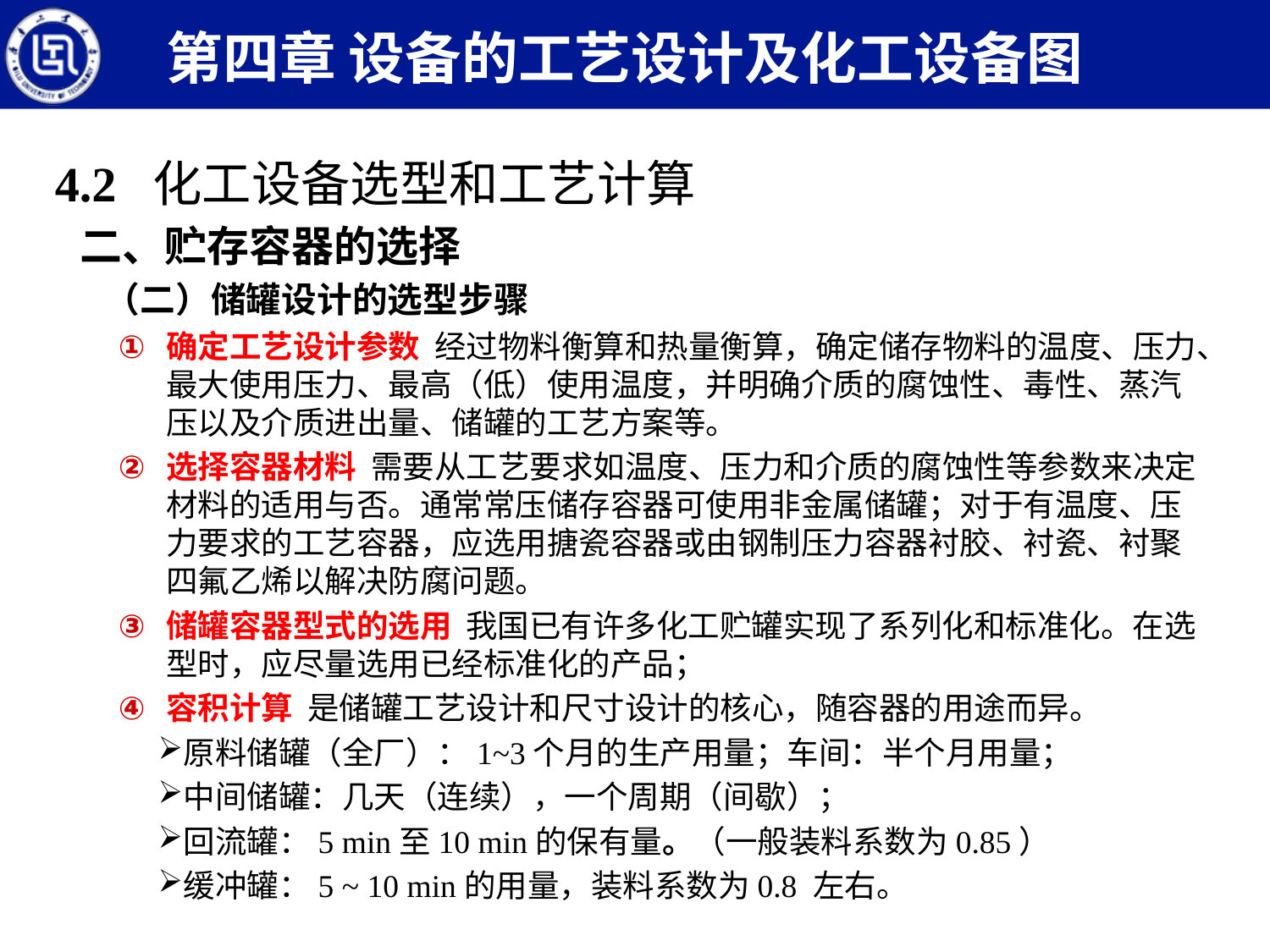

第四章 设备的工艺设计及化工设备图
4.2  化工设备选型和工艺计算
二、贮存容器的选择
（二）储罐设计的选型步骤
确定工艺设计参数  经过物料衡算和热量衡算，确定储存物料的温度、压力、最大使用压力、最高（低）使用温度，并明确介质的腐蚀性、毒性、蒸汽压以及介质进出量、储罐的工艺方案等。
选择容器材料  需要从工艺要求如温度、压力和介质的腐蚀性等参数来决定材料的适用与否。通常常压储存容器可使用非金属储罐；对于有温度、压力要求的工艺容器，应选用搪瓷容器或由钢制压力容器衬胶、衬瓷、衬聚四氟乙烯以解决防腐问题。
储罐容器型式的选用  我国已有许多化工贮罐实现了系列化和标准化。在选型时，应尽量选用已经标准化的产品；
容积计算  是储罐工艺设计和尺寸设计的核心，随容器的用途而异。
原料储罐（全厂）：1~3个月的生产用量；车间：半个月用量；
中间储罐：几天（连续），一个周期（间歇）；
回流罐：5 min至10 min的保有量。（一般装料系数为0.85）
缓冲罐：5 ~ 10 min的用量，装料系数为0.8 左右。